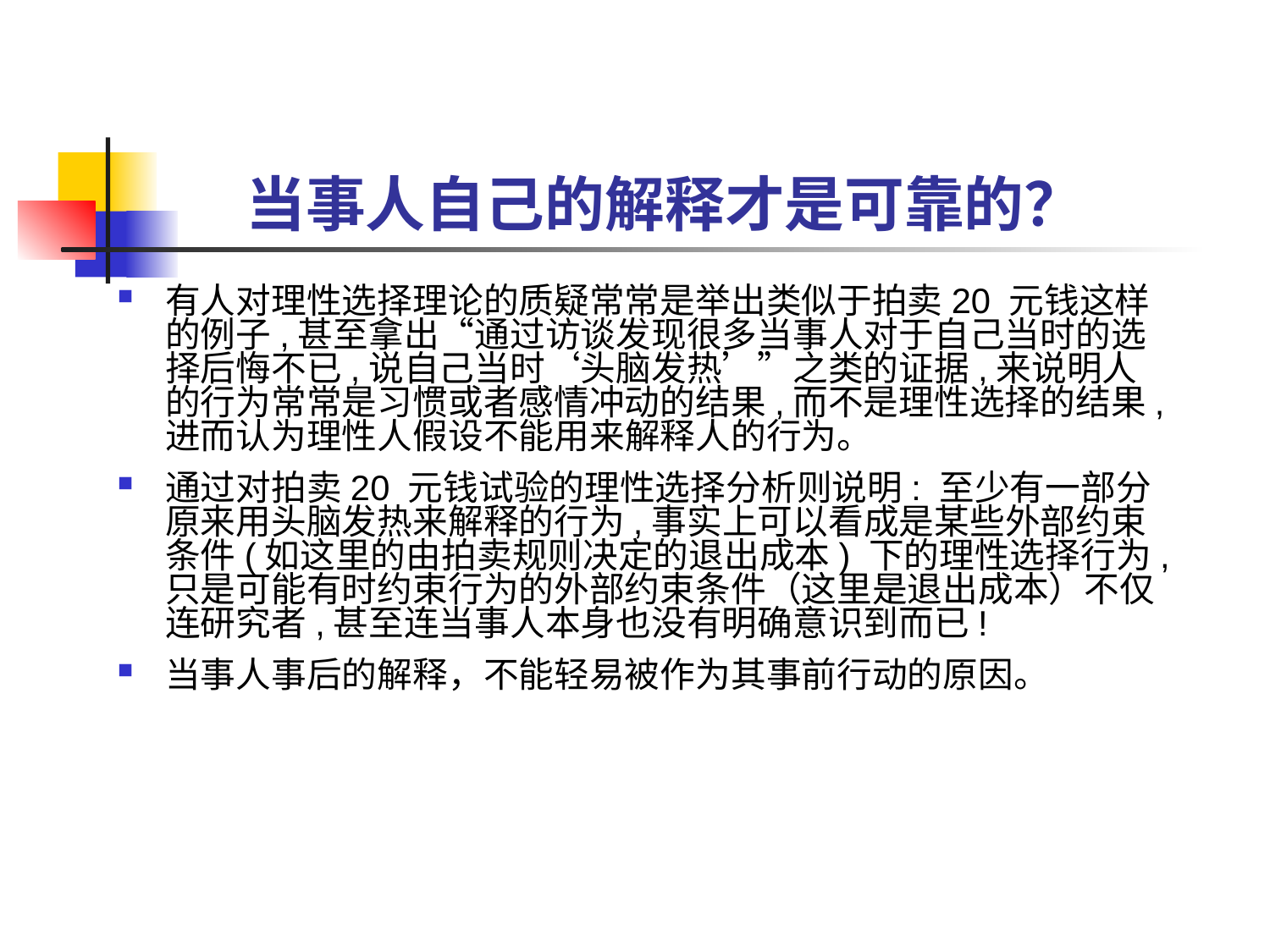

# 当事人自己的解释才是可靠的？
有人对理性选择理论的质疑常常是举出类似于拍卖20 元钱这样的例子,甚至拿出“通过访谈发现很多当事人对于自己当时的选择后悔不已,说自己当时‘头脑发热’”之类的证据,来说明人的行为常常是习惯或者感情冲动的结果,而不是理性选择的结果,进而认为理性人假设不能用来解释人的行为。
通过对拍卖20 元钱试验的理性选择分析则说明: 至少有一部分原来用头脑发热来解释的行为,事实上可以看成是某些外部约束条件(如这里的由拍卖规则决定的退出成本) 下的理性选择行为,只是可能有时约束行为的外部约束条件（这里是退出成本）不仅连研究者,甚至连当事人本身也没有明确意识到而已!
当事人事后的解释，不能轻易被作为其事前行动的原因。